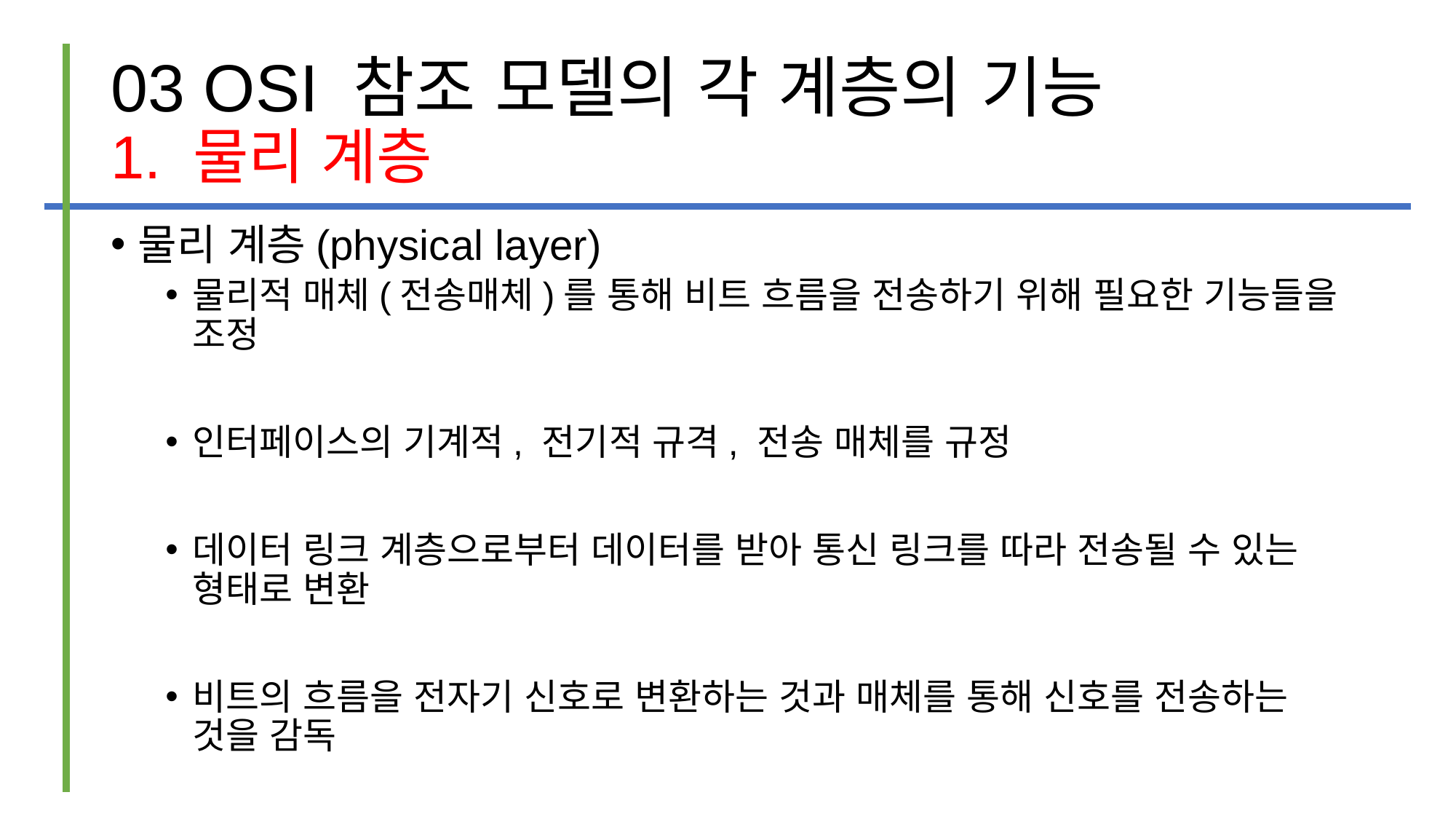

# 03 OSI 참조 모델의 각 계층의 기능 1. 물리 계층
물리 계층(physical layer)
물리적 매체(전송매체)를 통해 비트 흐름을 전송하기 위해 필요한 기능들을 조정

인터페이스의 기계적, 전기적 규격, 전송 매체를 규정

데이터 링크 계층으로부터 데이터를 받아 통신 링크를 따라 전송될 수 있는 형태로 변환

비트의 흐름을 전자기 신호로 변환하는 것과 매체를 통해 신호를 전송하는 것을 감독